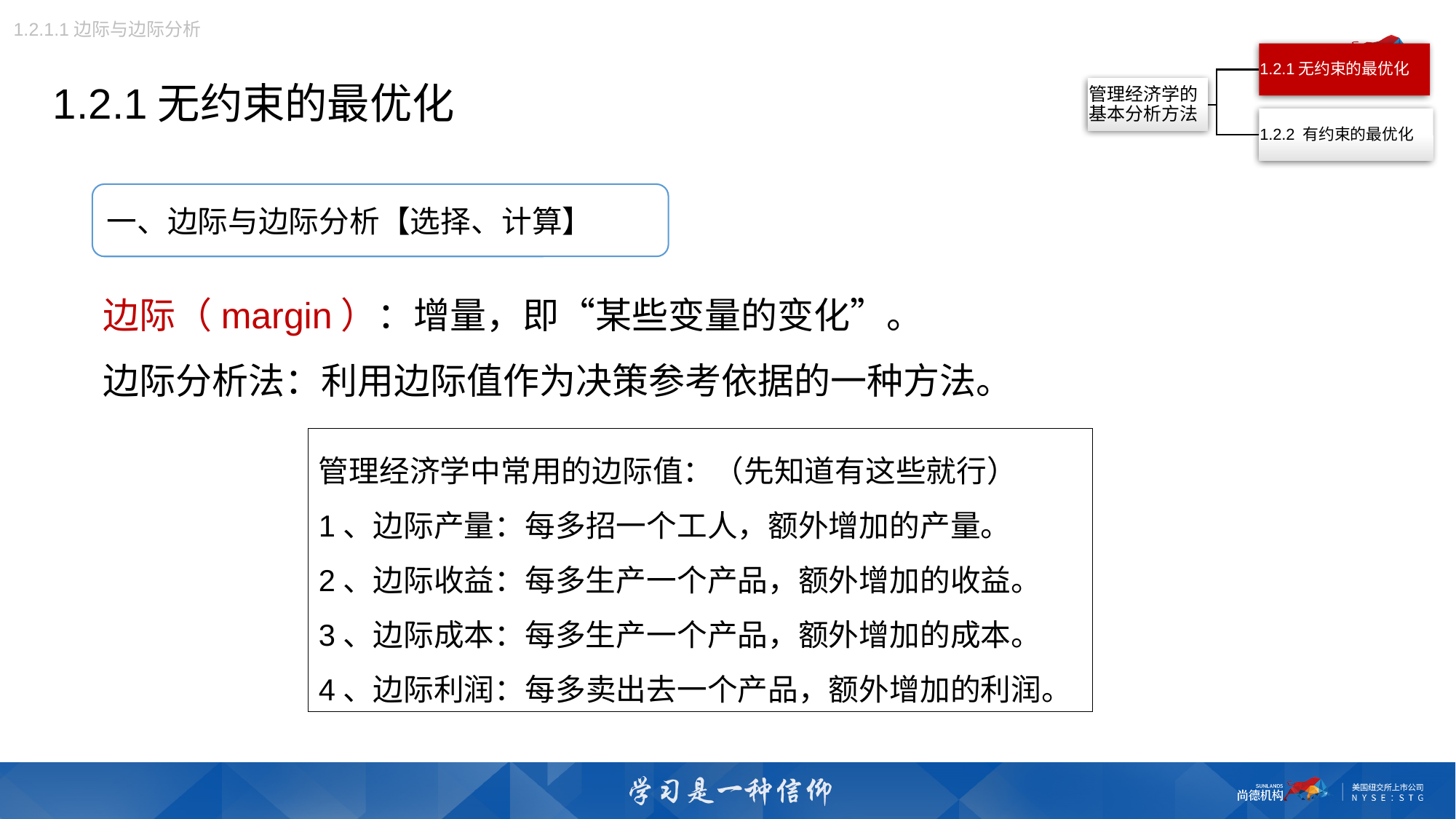

管理经济学的基本分析方法
1.2.1无约束的最优化
1.2.2 有约束的最优化
1.2.1.1边际与边际分析
1.2.1无约束的最优化
一、边际与边际分析【选择、计算】
边际（margin）：增量，即“某些变量的变化”。
边际分析法：利用边际值作为决策参考依据的一种方法。
管理经济学中常用的边际值：（先知道有这些就行）
1、边际产量：每多招一个工人，额外增加的产量。
2、边际收益：每多生产一个产品，额外增加的收益。
3、边际成本：每多生产一个产品，额外增加的成本。
4、边际利润：每多卖出去一个产品，额外增加的利润。